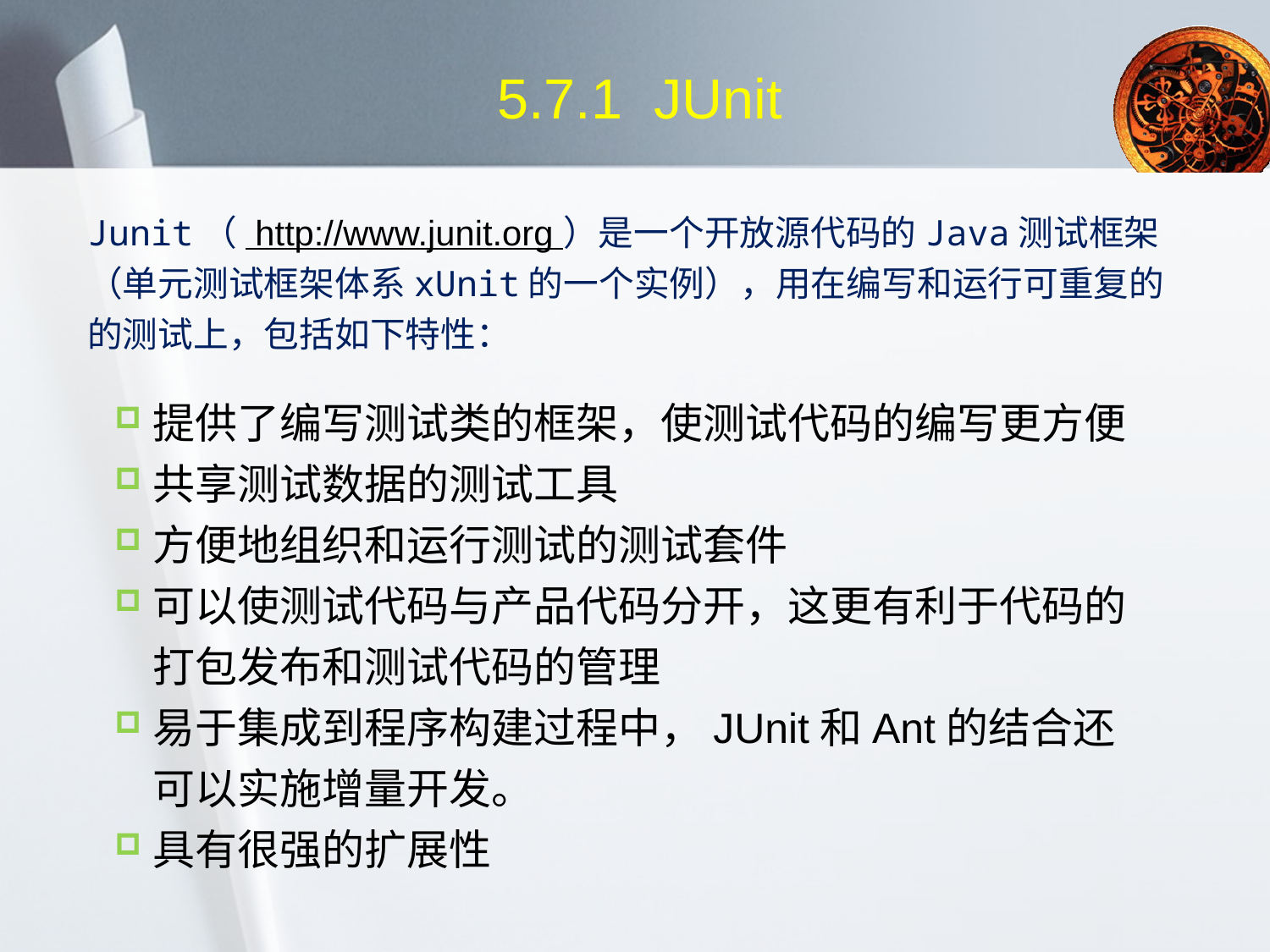

5.7.1  JUnit
Junit（ http://www.junit.org ）是一个开放源代码的Java测试框架（单元测试框架体系xUnit的一个实例），用在编写和运行可重复的的测试上，包括如下特性：
提供了编写测试类的框架，使测试代码的编写更方便
共享测试数据的测试工具
方便地组织和运行测试的测试套件
可以使测试代码与产品代码分开，这更有利于代码的打包发布和测试代码的管理
易于集成到程序构建过程中，JUnit和Ant的结合还可以实施增量开发。
具有很强的扩展性